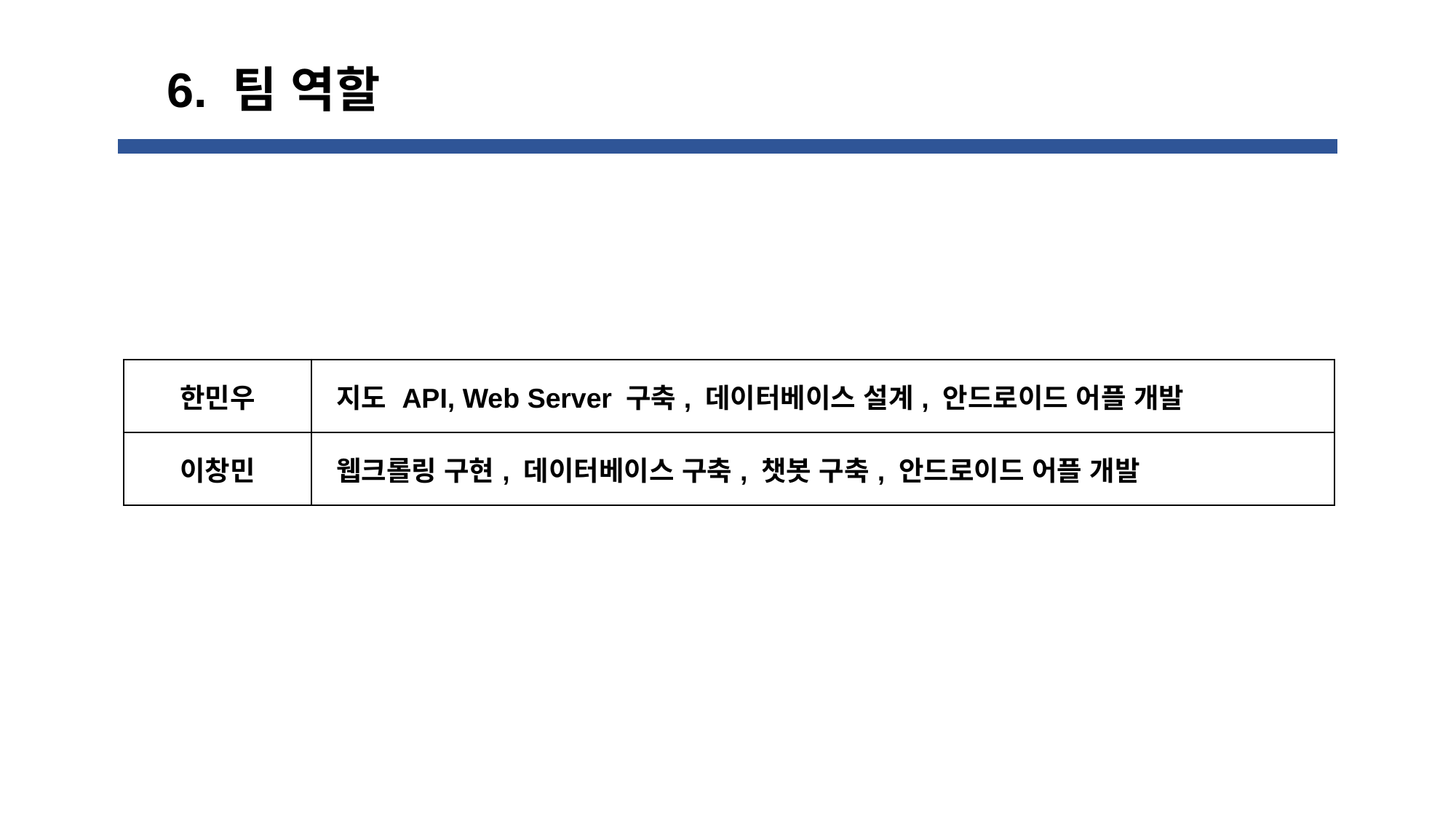

6. 팀 역할
| 한민우 | 지도 API, Web Server 구축, 데이터베이스 설계, 안드로이드 어플 개발 |
| --- | --- |
| 이창민 | 웹크롤링 구현, 데이터베이스 구축, 챗봇 구축, 안드로이드 어플 개발 |